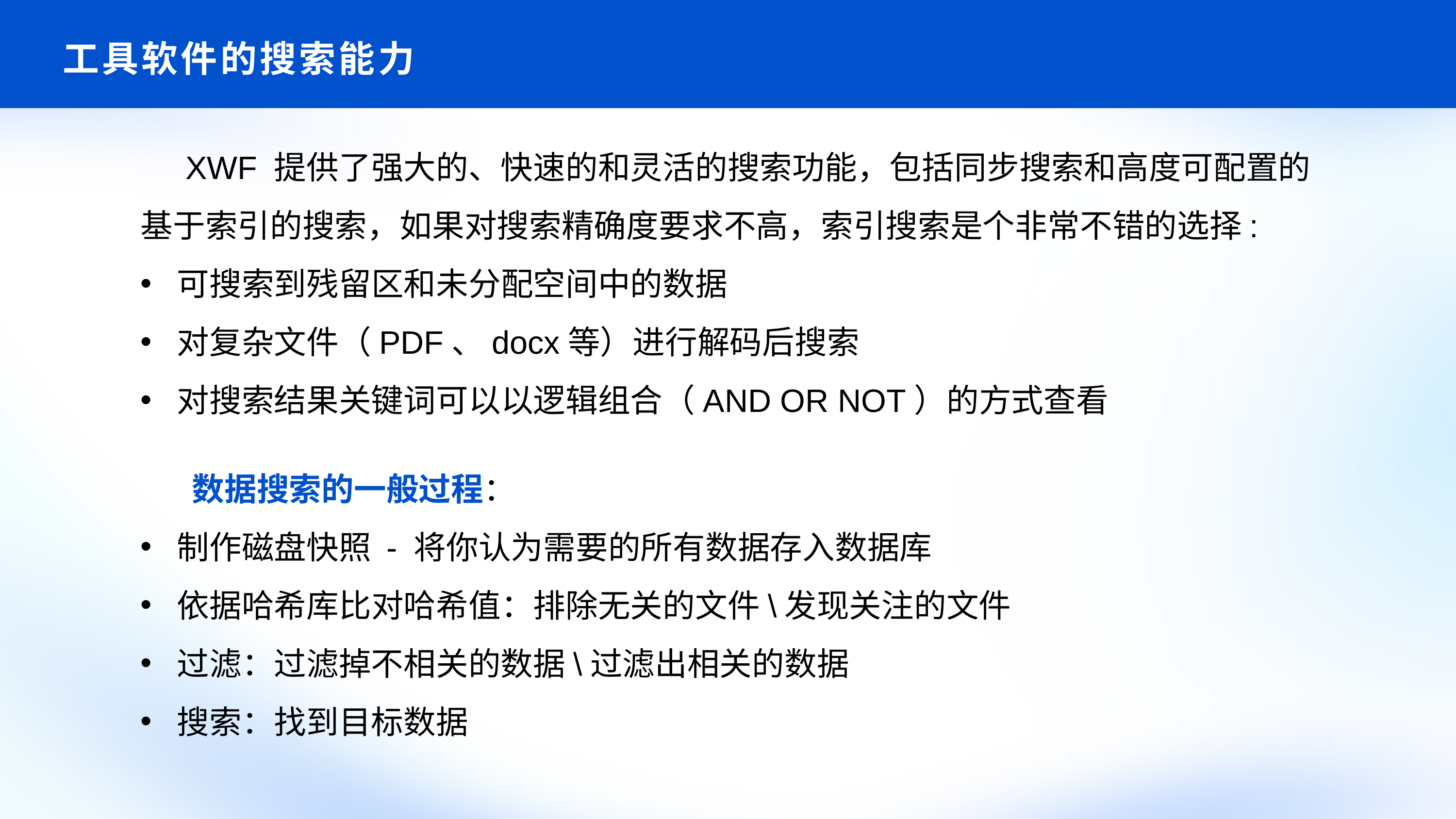

# 工具软件的搜索能力
     XWF 提供了强大的、快速的和灵活的搜索功能，包括同步搜索和高度可配置的基于索引的搜索，如果对搜索精确度要求不高，索引搜索是个非常不错的选择:
可搜索到残留区和未分配空间中的数据
对复杂文件（PDF、docx等）进行解码后搜索
对搜索结果关键词可以以逻辑组合（AND OR NOT）的方式查看
      数据搜索的一般过程：
制作磁盘快照 - 将你认为需要的所有数据存入数据库
依据哈希库比对哈希值：排除无关的文件\发现关注的文件
过滤：过滤掉不相关的数据\过滤出相关的数据
搜索：找到目标数据